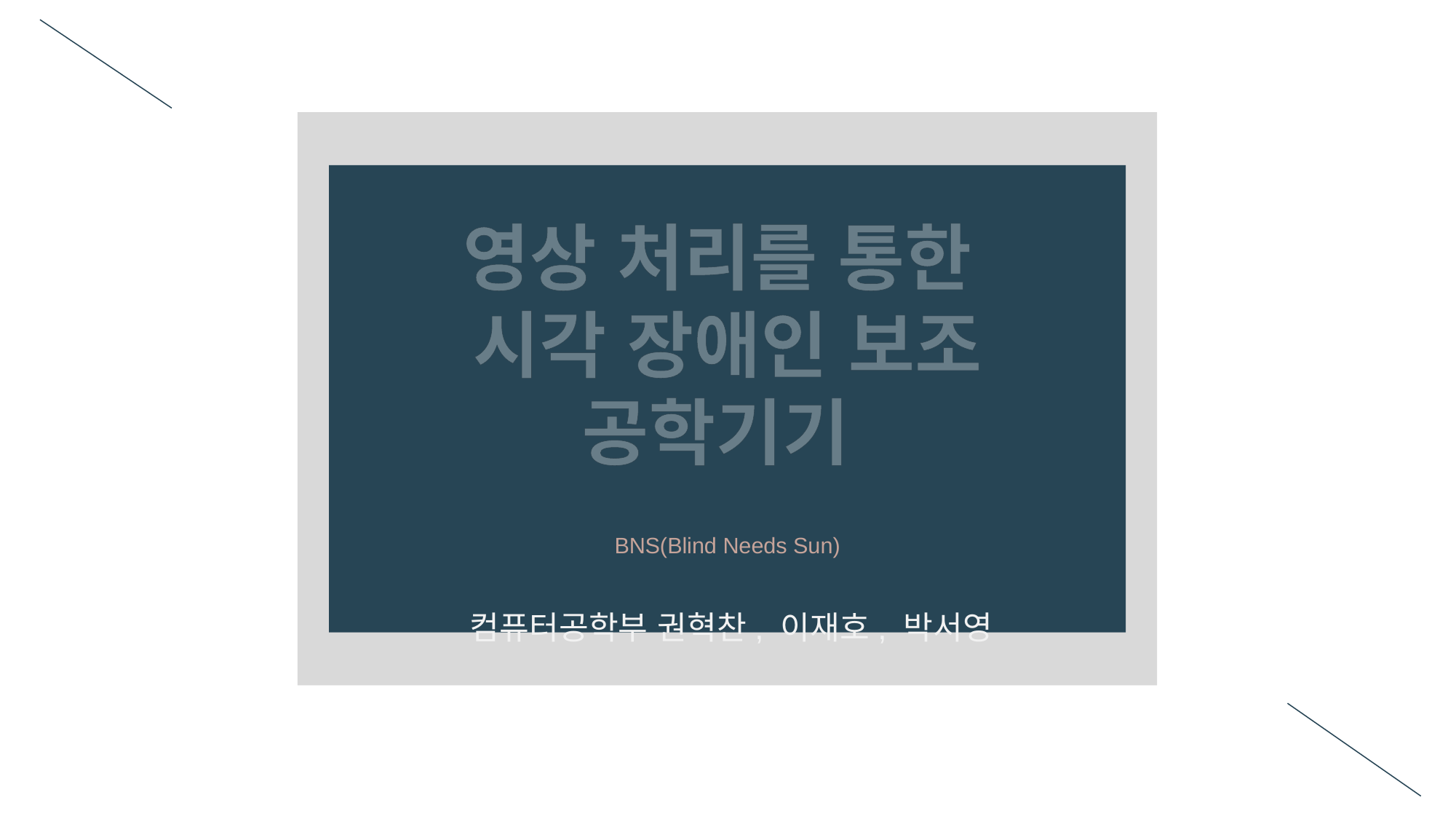

영상 처리를 통한
시각 장애인 보조 공학기기

BNS(Blind Needs Sun)

 컴퓨터공학부 권혁찬, 이재호, 박서영